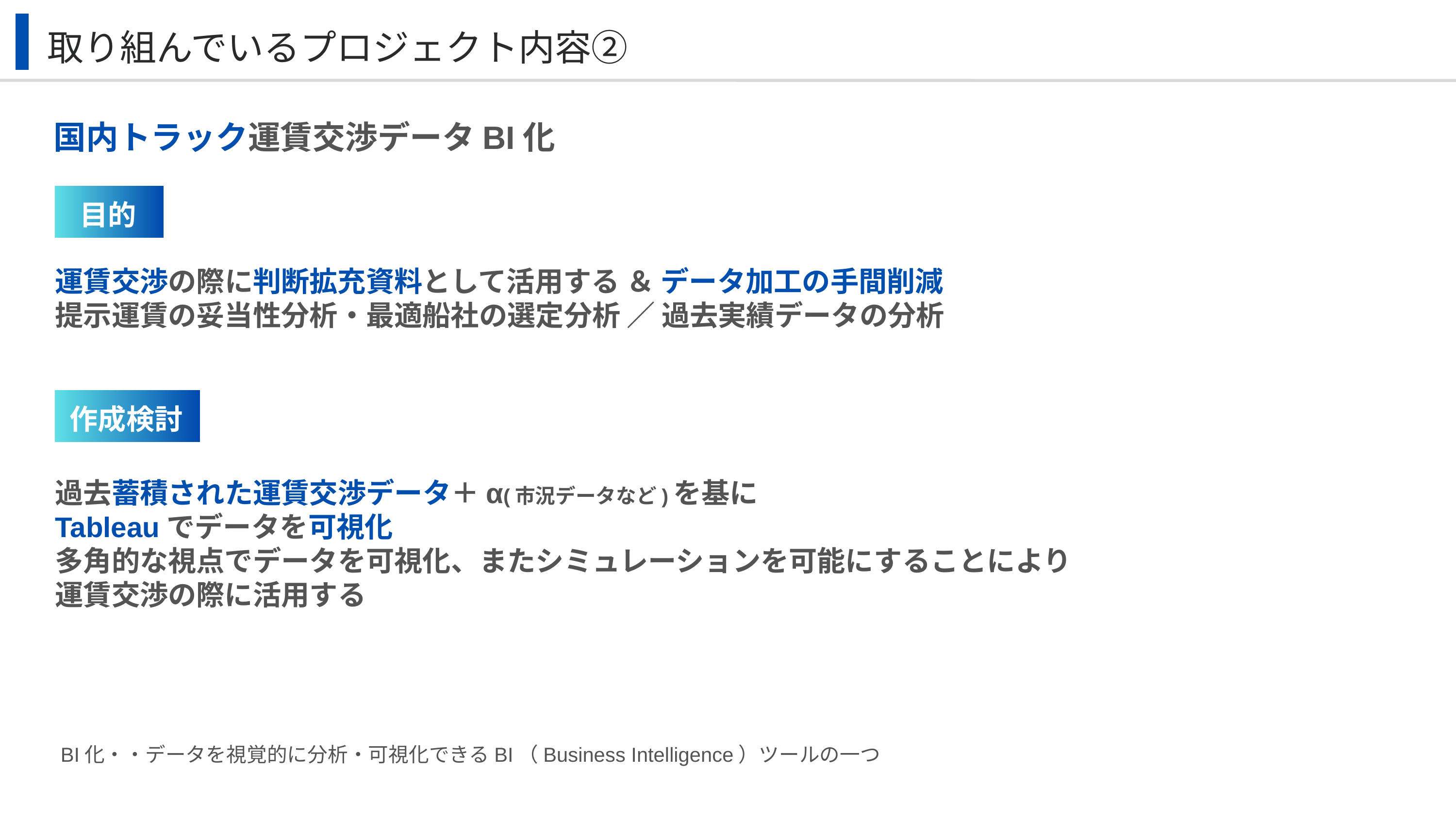

取り組んでいるプロジェクト内容②

国内トラック運賃交渉データBI化

目的
運賃交渉の際に判断拡充資料として活用する ＆ データ加工の手間削減
提示運賃の妥当性分析・最適船社の選定分析 ／ 過去実績データの分析

作成検討
過去蓄積された運賃交渉データ＋α(市況データなど)を基に
Tableauでデータを可視化
多角的な視点でデータを可視化、またシミュレーションを可能にすることにより
運賃交渉の際に活用する
BI化・・データを視覚的に分析・可視化できるBI（Business Intelligence）ツールの一つ